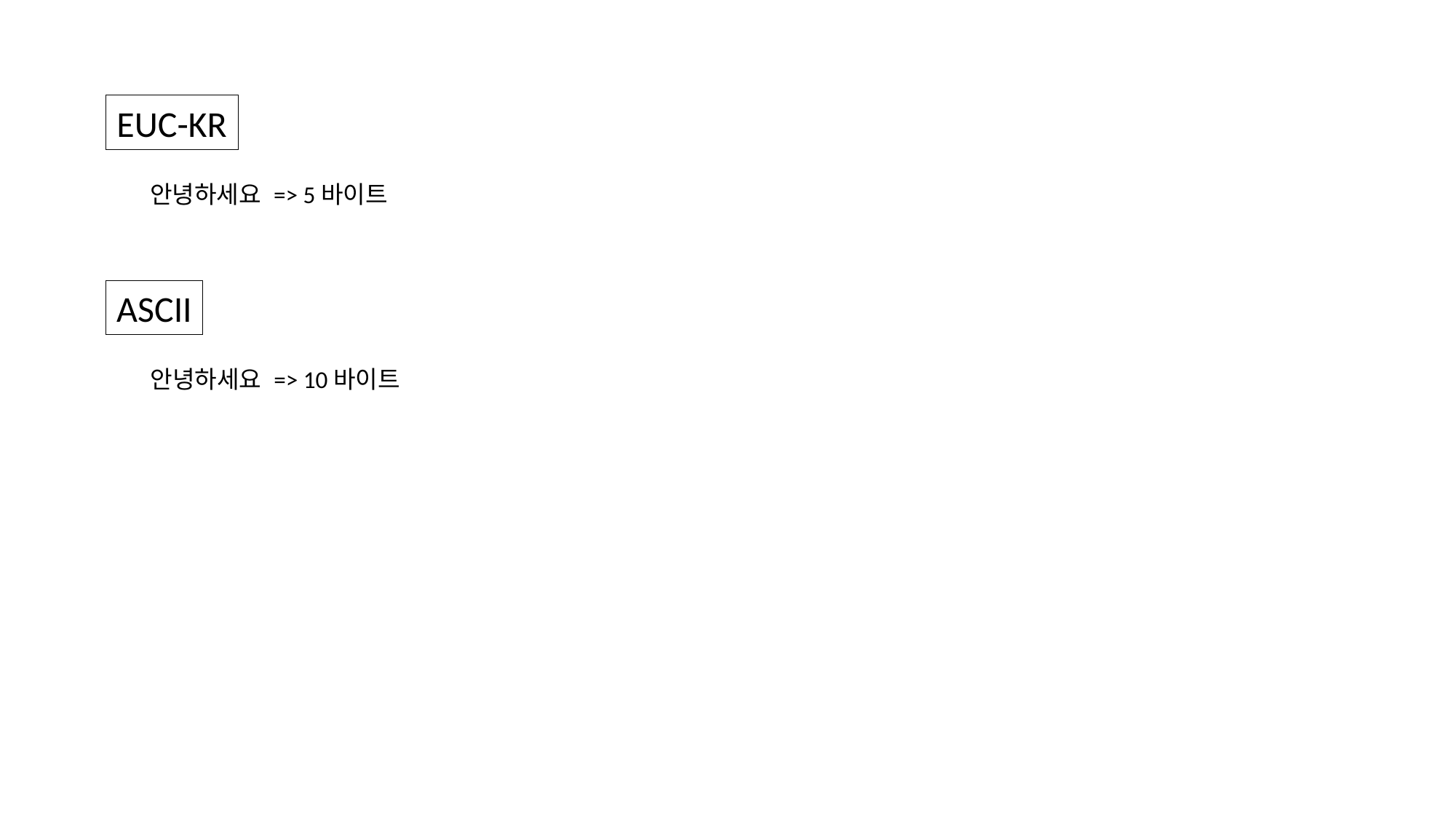

EUC-KR
안녕하세요 => 5바이트
ASCII
안녕하세요 => 10바이트